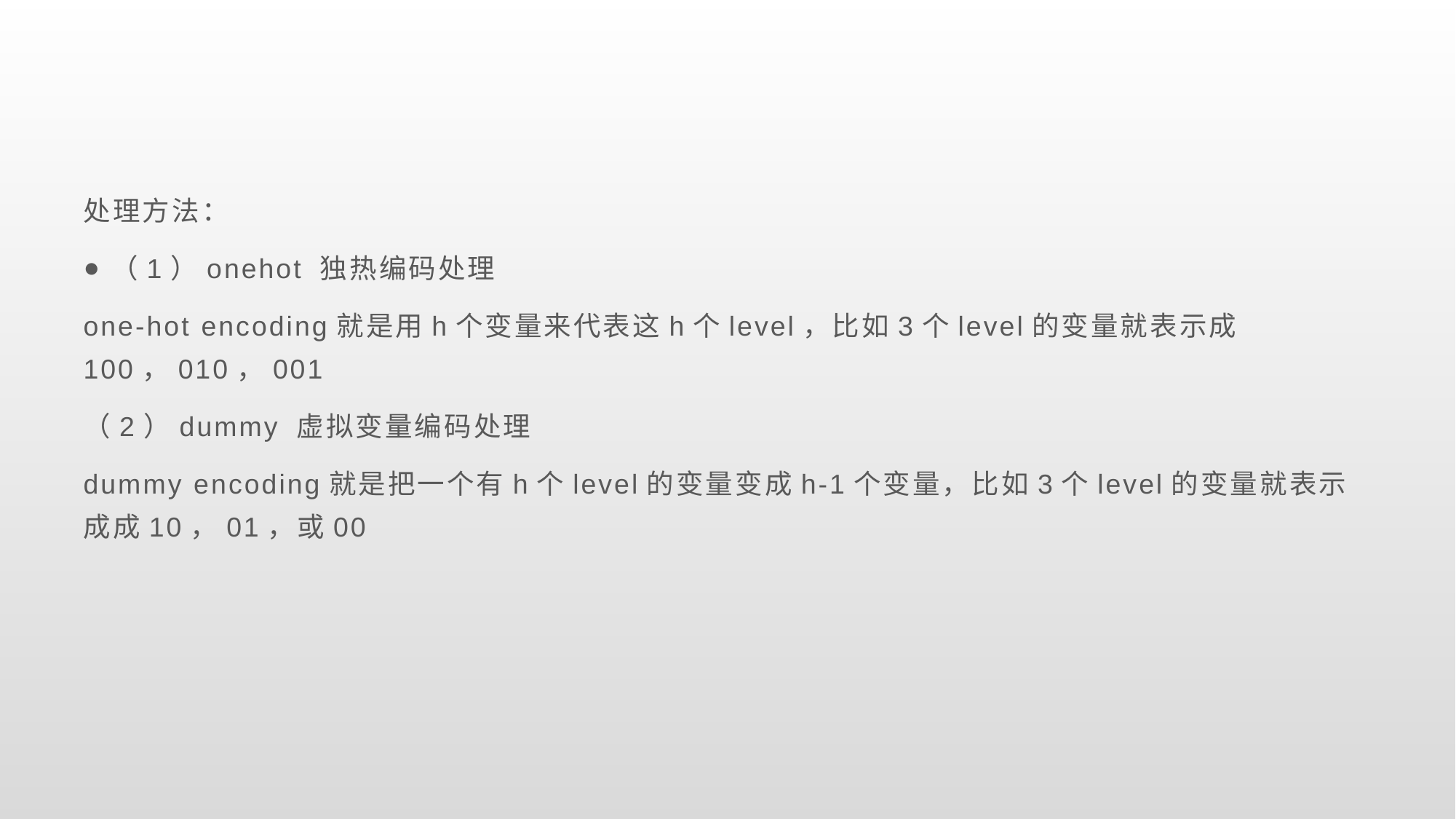

#
处理方法：
（1）onehot 独热编码处理
one-hot encoding就是用h个变量来代表这h个level，比如3个level的变量就表示成100，010，001
（2）dummy 虚拟变量编码处理
dummy encoding就是把一个有h个level的变量变成h-1个变量，比如3个level的变量就表示成成10，01，或00